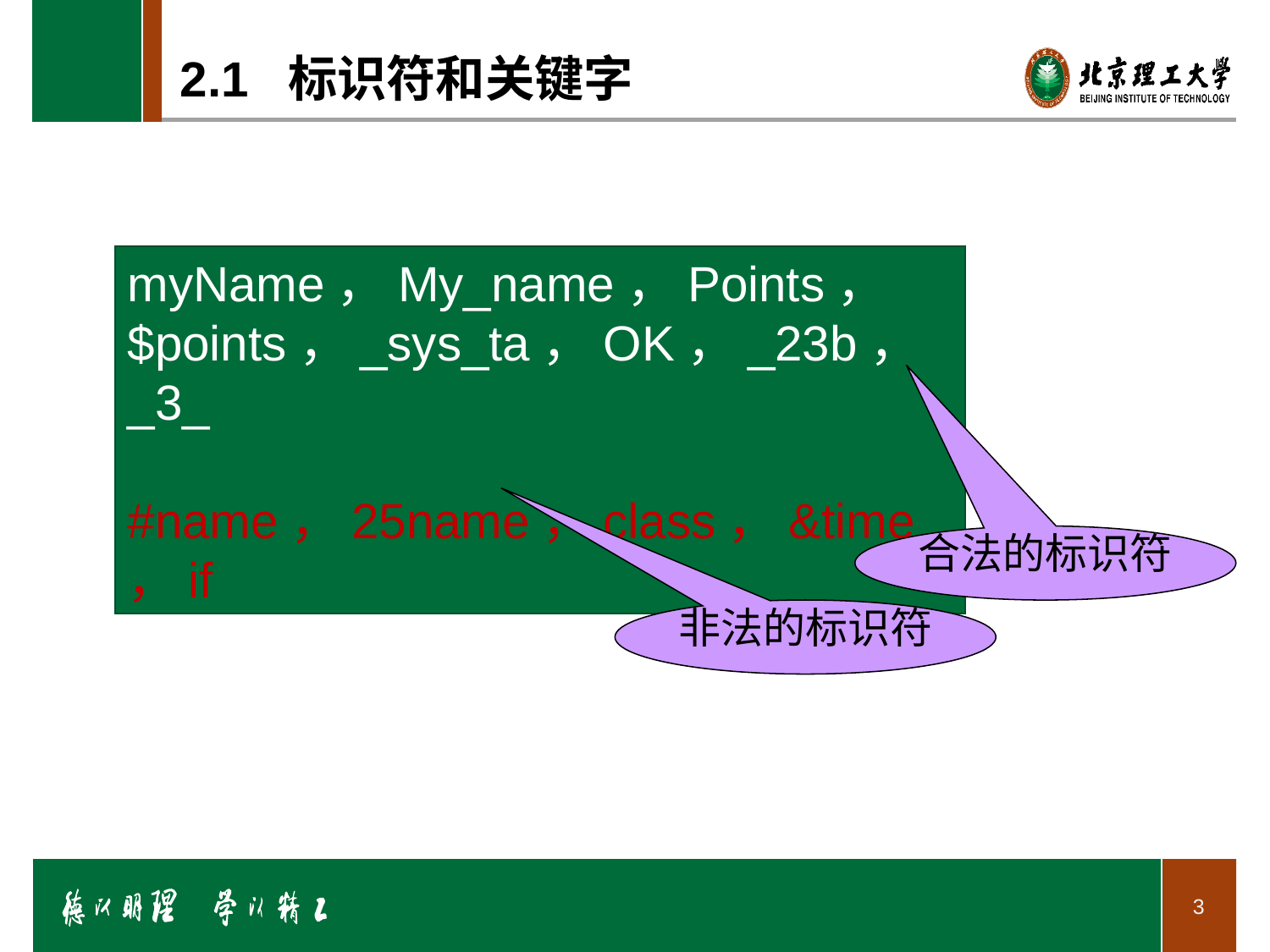

# 2.1  标识符和关键字
myName，My_name，Points，$points，_sys_ta，OK，_23b，_3_

#name，25name，class，&time，if
合法的标识符
非法的标识符